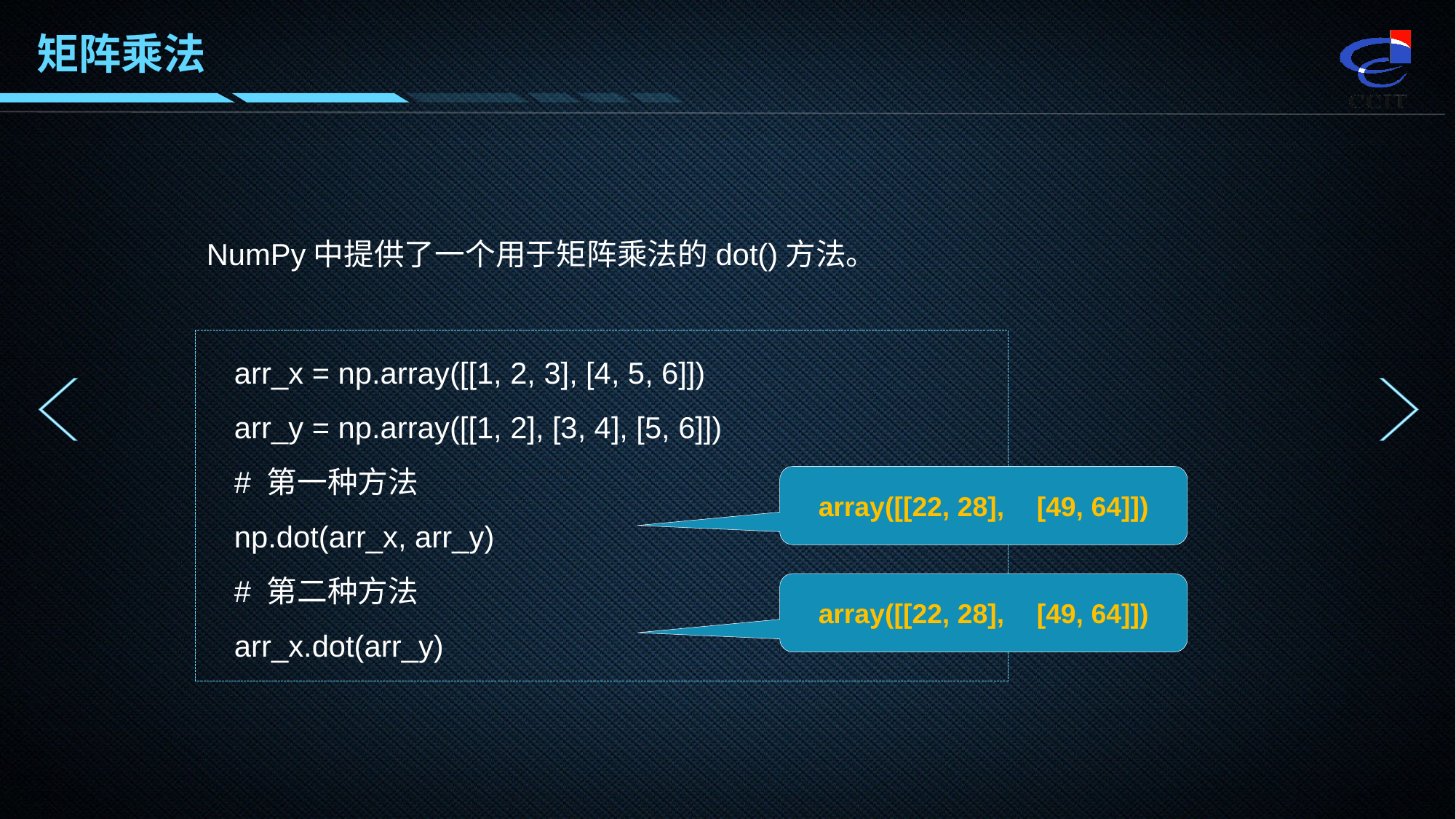

矩阵乘法

NumPy中提供了一个用于矩阵乘法的dot()方法。

arr_x = np.array([[1, 2, 3], [4, 5, 6]])
arr_y = np.array([[1, 2], [3, 4], [5, 6]])
# 第一种方法
np.dot(arr_x, arr_y)
# 第二种方法
arr_x.dot(arr_y)
array([[22, 28],	[49, 64]])
array([[22, 28],	[49, 64]])